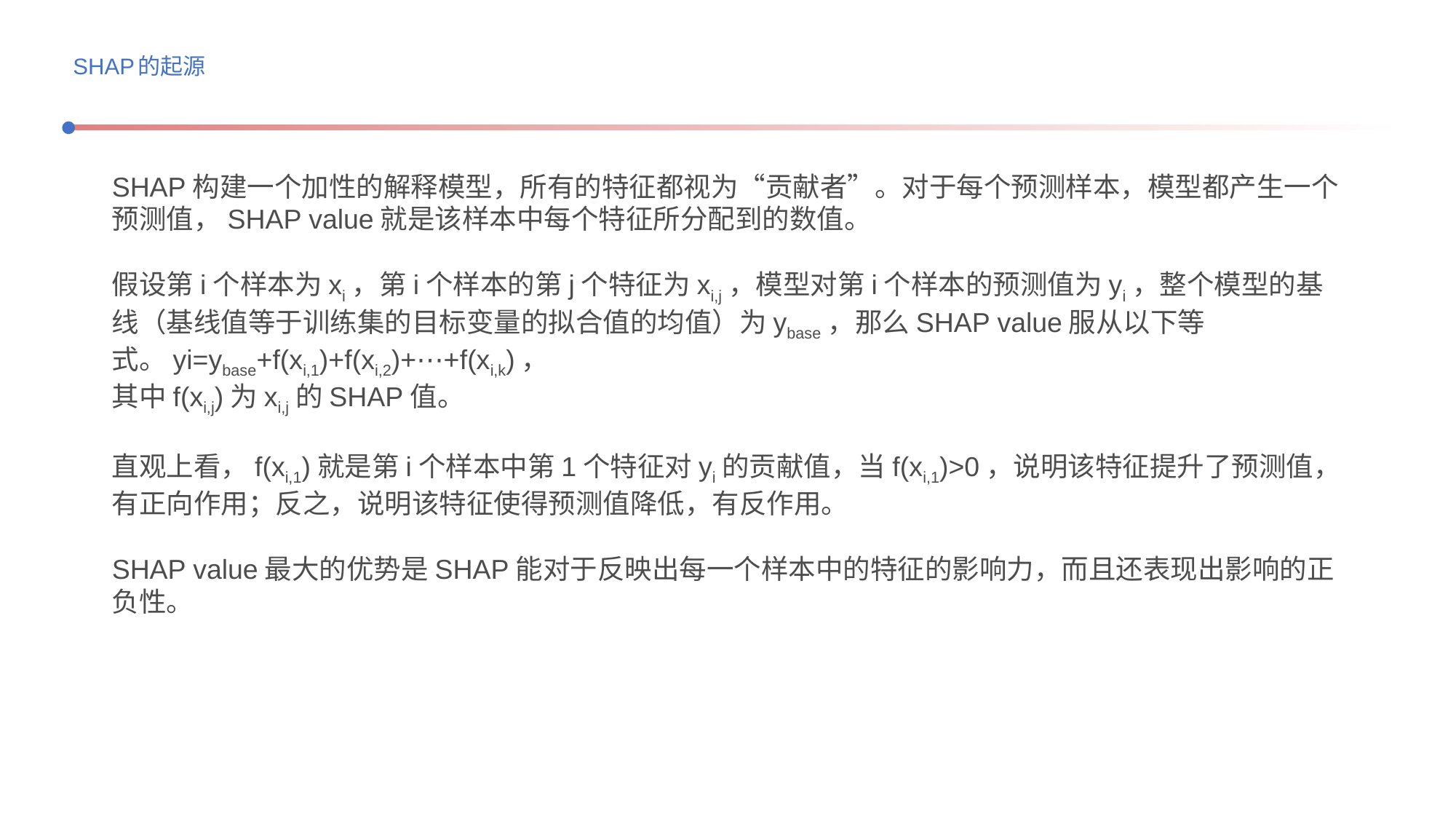

# SHAP的起源
SHAP构建一个加性的解释模型，所有的特征都视为“贡献者”。对于每个预测样本，模型都产生一个预测值，SHAP value就是该样本中每个特征所分配到的数值。

假设第i个样本为xi，第i个样本的第j个特征为xi,j，模型对第i个样本的预测值为yi，整个模型的基线（基线值等于训练集的目标变量的拟合值的均值）为ybase，那么SHAP value服从以下等式。yi=ybase+f(xi,1)+f(xi,2)+⋯+f(xi,k)，
其中f(xi,j)为xi,j的SHAP值。

直观上看，f(xi,1)就是第i个样本中第1个特征对yi的贡献值，当f(xi,1)>0，说明该特征提升了预测值，有正向作用；反之，说明该特征使得预测值降低，有反作用。

SHAP value最大的优势是SHAP能对于反映出每一个样本中的特征的影响力，而且还表现出影响的正负性。